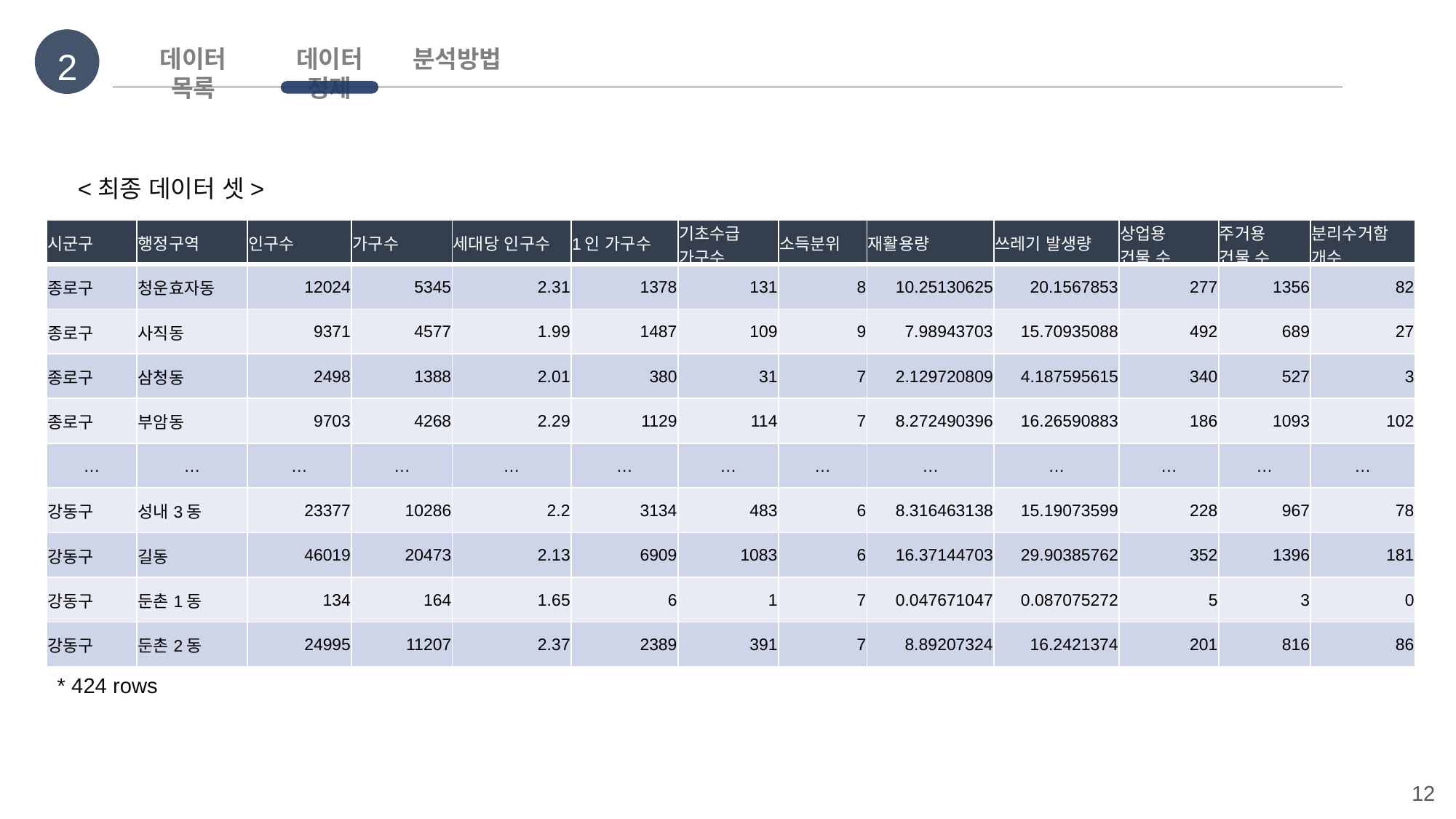

2
데이터 목록
데이터 정제
분석방법

<최종 데이터 셋>
| 시군구 | 행정구역 | 인구수 | 가구수 | 세대당 인구수 | 1인 가구수 | 기초수급 가구수 | 소득분위 | 재활용량 | 쓰레기 발생량 | 상업용 건물 수 | 주거용 건물 수 | 분리수거함 개수 |
| --- | --- | --- | --- | --- | --- | --- | --- | --- | --- | --- | --- | --- |
| 종로구 | 청운효자동 | 12024 | 5345 | 2.31 | 1378 | 131 | 8 | 10.25130625 | 20.1567853 | 277 | 1356 | 82 |
| 종로구 | 사직동 | 9371 | 4577 | 1.99 | 1487 | 109 | 9 | 7.98943703 | 15.70935088 | 492 | 689 | 27 |
| 종로구 | 삼청동 | 2498 | 1388 | 2.01 | 380 | 31 | 7 | 2.129720809 | 4.187595615 | 340 | 527 | 3 |
| 종로구 | 부암동 | 9703 | 4268 | 2.29 | 1129 | 114 | 7 | 8.272490396 | 16.26590883 | 186 | 1093 | 102 |
| … | … | … | … | … | … | … | … | … | … | … | … | … |
| 강동구 | 성내3동 | 23377 | 10286 | 2.2 | 3134 | 483 | 6 | 8.316463138 | 15.19073599 | 228 | 967 | 78 |
| 강동구 | 길동 | 46019 | 20473 | 2.13 | 6909 | 1083 | 6 | 16.37144703 | 29.90385762 | 352 | 1396 | 181 |
| 강동구 | 둔촌1동 | 134 | 164 | 1.65 | 6 | 1 | 7 | 0.047671047 | 0.087075272 | 5 | 3 | 0 |
| 강동구 | 둔촌2동 | 24995 | 11207 | 2.37 | 2389 | 391 | 7 | 8.89207324 | 16.2421374 | 201 | 816 | 86 |
* 424 rows
12